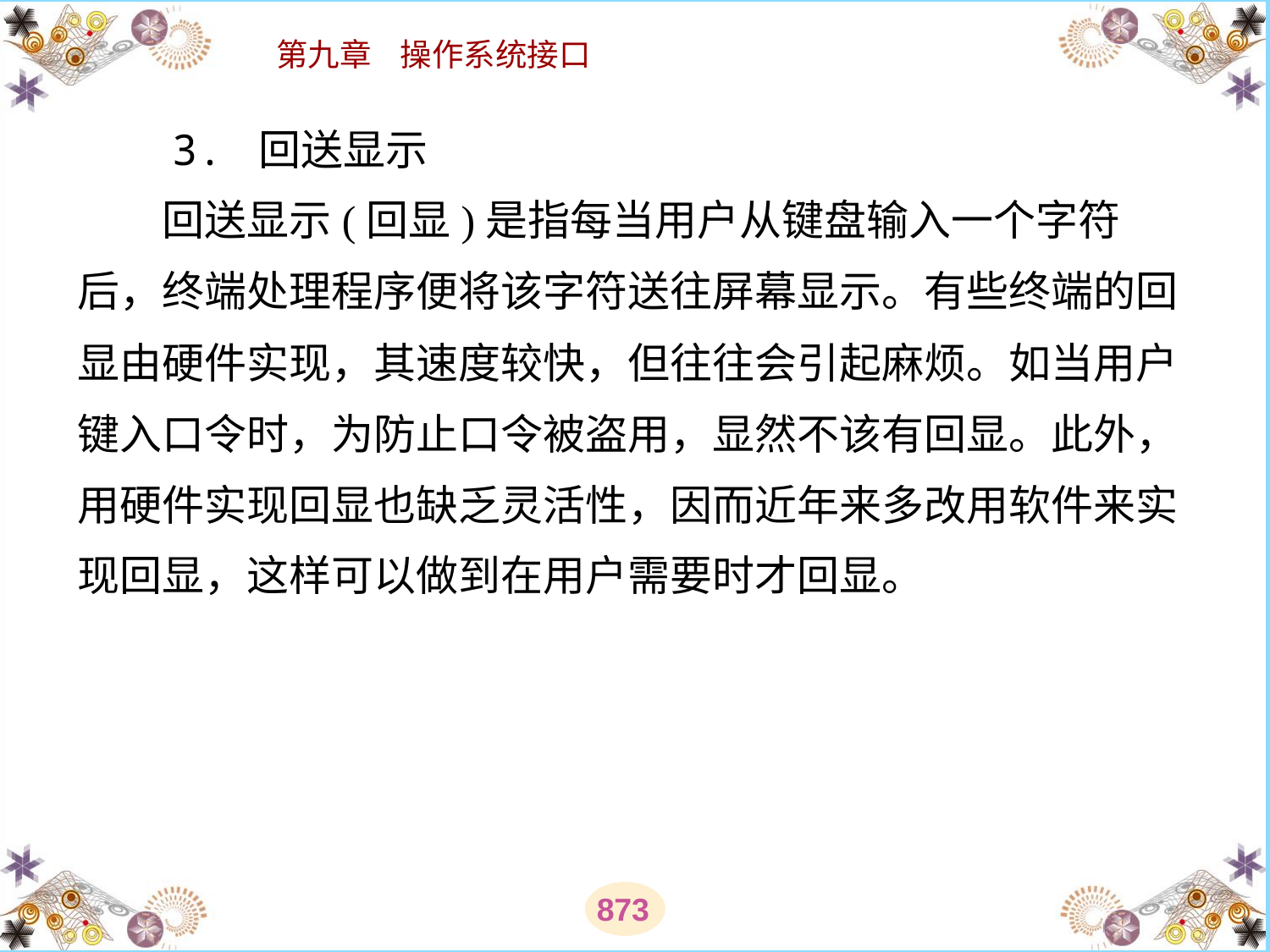

# 3. 回送显示 　　回送显示(回显)是指每当用户从键盘输入一个字符后，终端处理程序便将该字符送往屏幕显示。有些终端的回显由硬件实现，其速度较快，但往往会引起麻烦。如当用户键入口令时，为防止口令被盗用，显然不该有回显。此外，用硬件实现回显也缺乏灵活性，因而近年来多改用软件来实现回显，这样可以做到在用户需要时才回显。